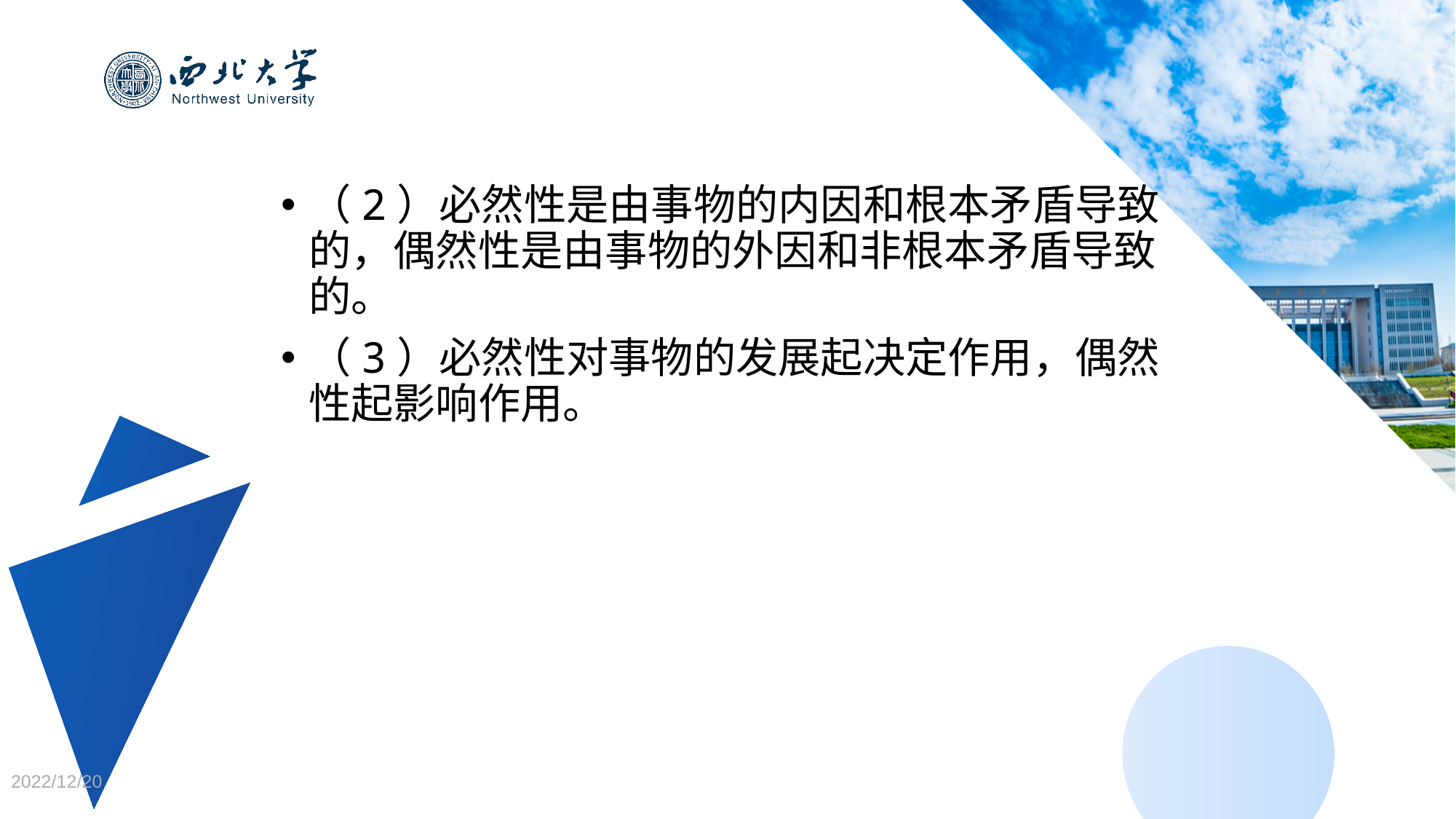

（2）必然性是由事物的内因和根本矛盾导致的，偶然性是由事物的外因和非根本矛盾导致的。
（3）必然性对事物的发展起决定作用，偶然性起影响作用。
2022/12/20